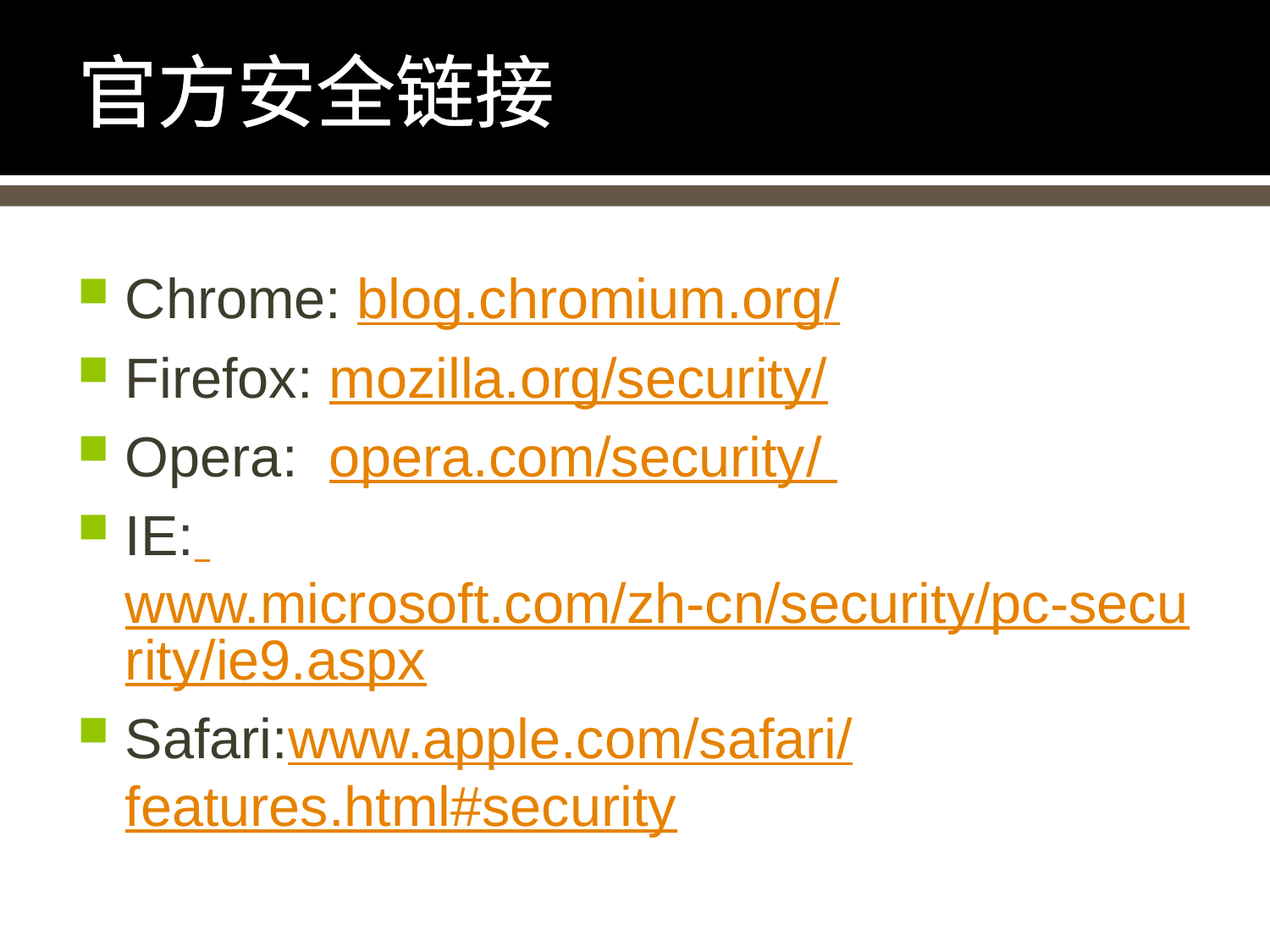

# 官方安全链接
Chrome: blog.chromium.org/
Firefox: mozilla.org/security/
Opera:  opera.com/security/
IE: www.microsoft.com/zh-cn/security/pc-security/ie9.aspx
Safari:www.apple.com/safari/features.html#security